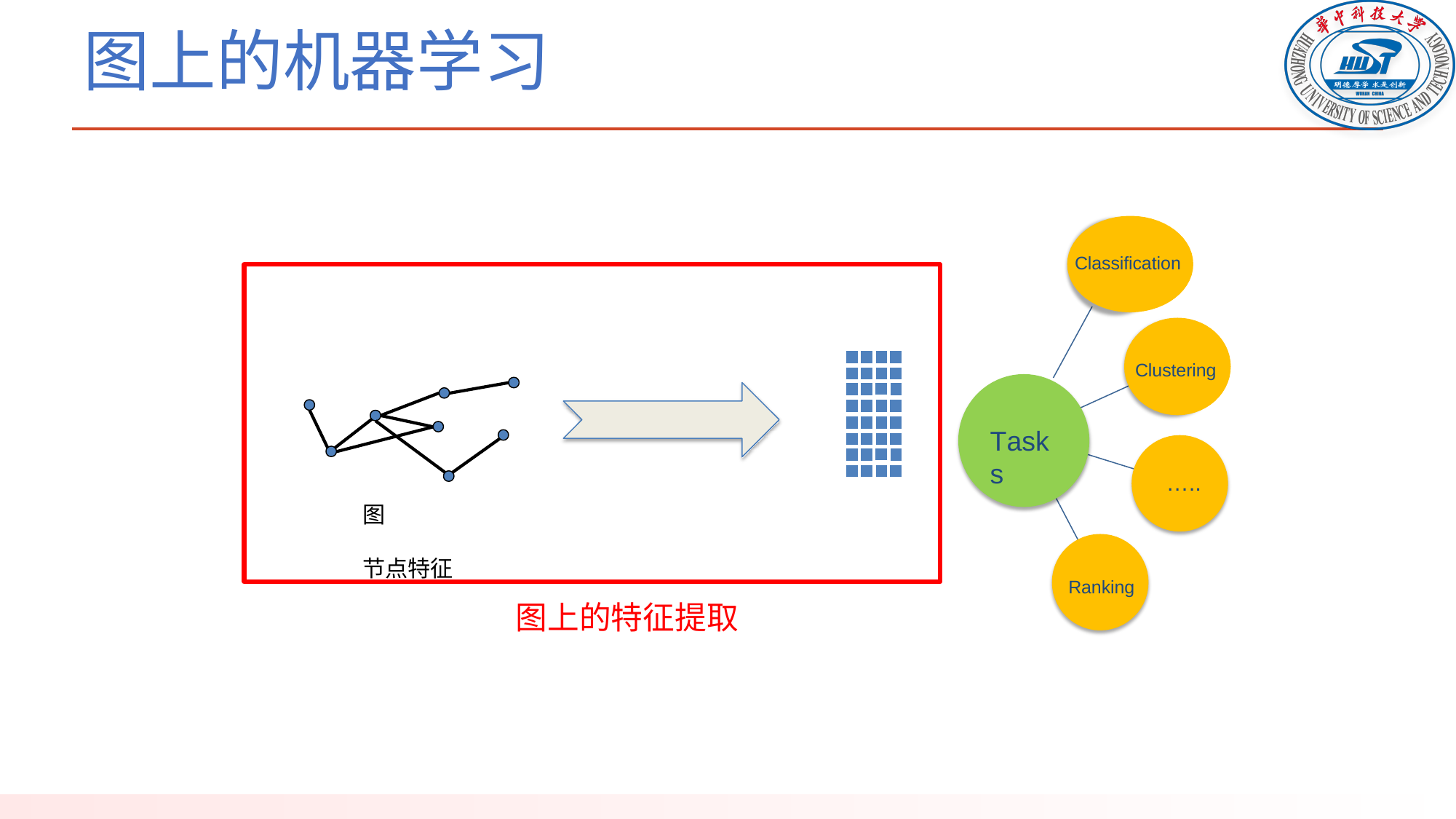

# 图上的机器学习

Classification

图	节点特征

Clustering

Tasks

…..

Ranking
图上的特征提取